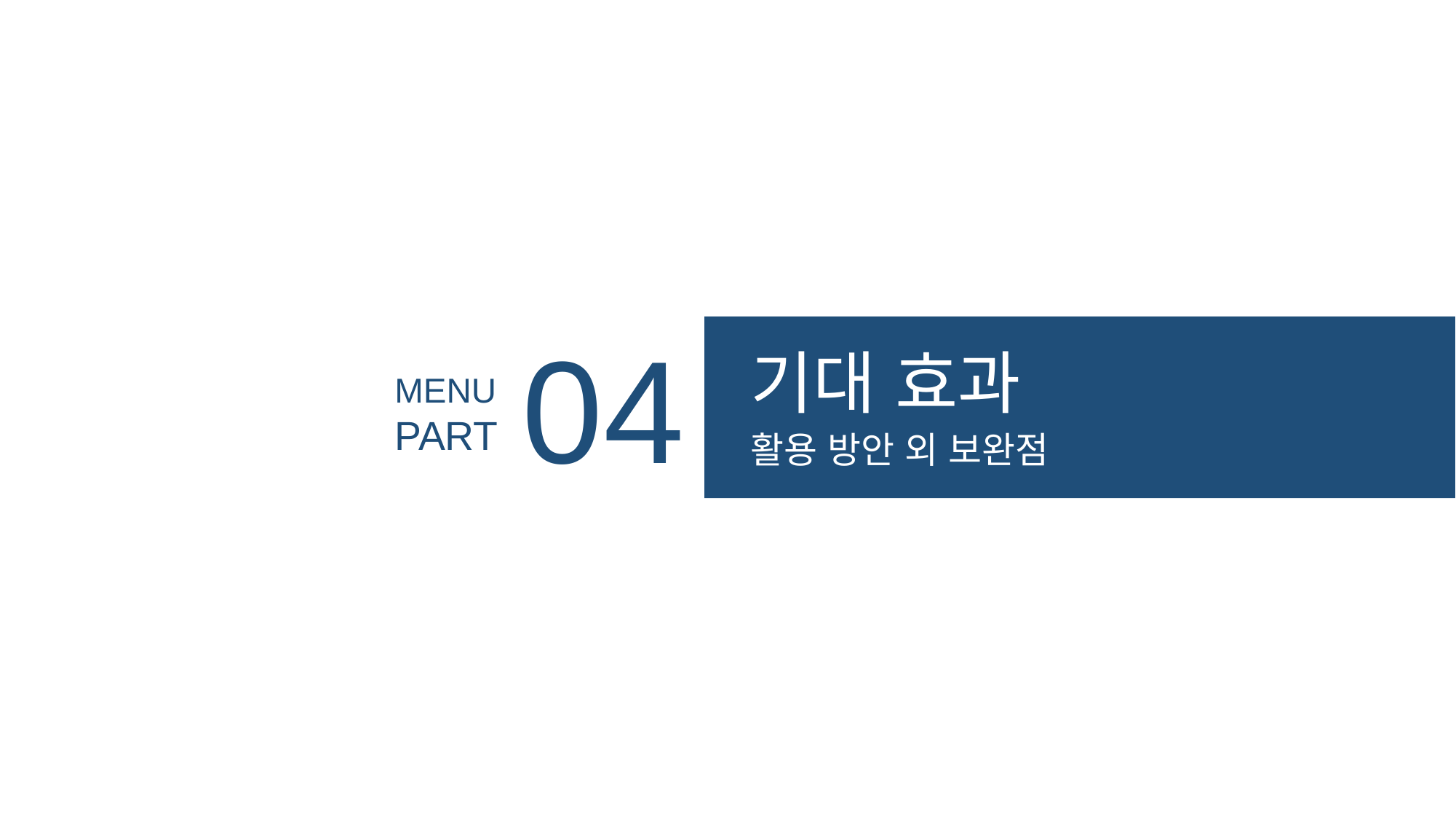

04
기대 효과
MENU
PART
활용 방안 외 보완점